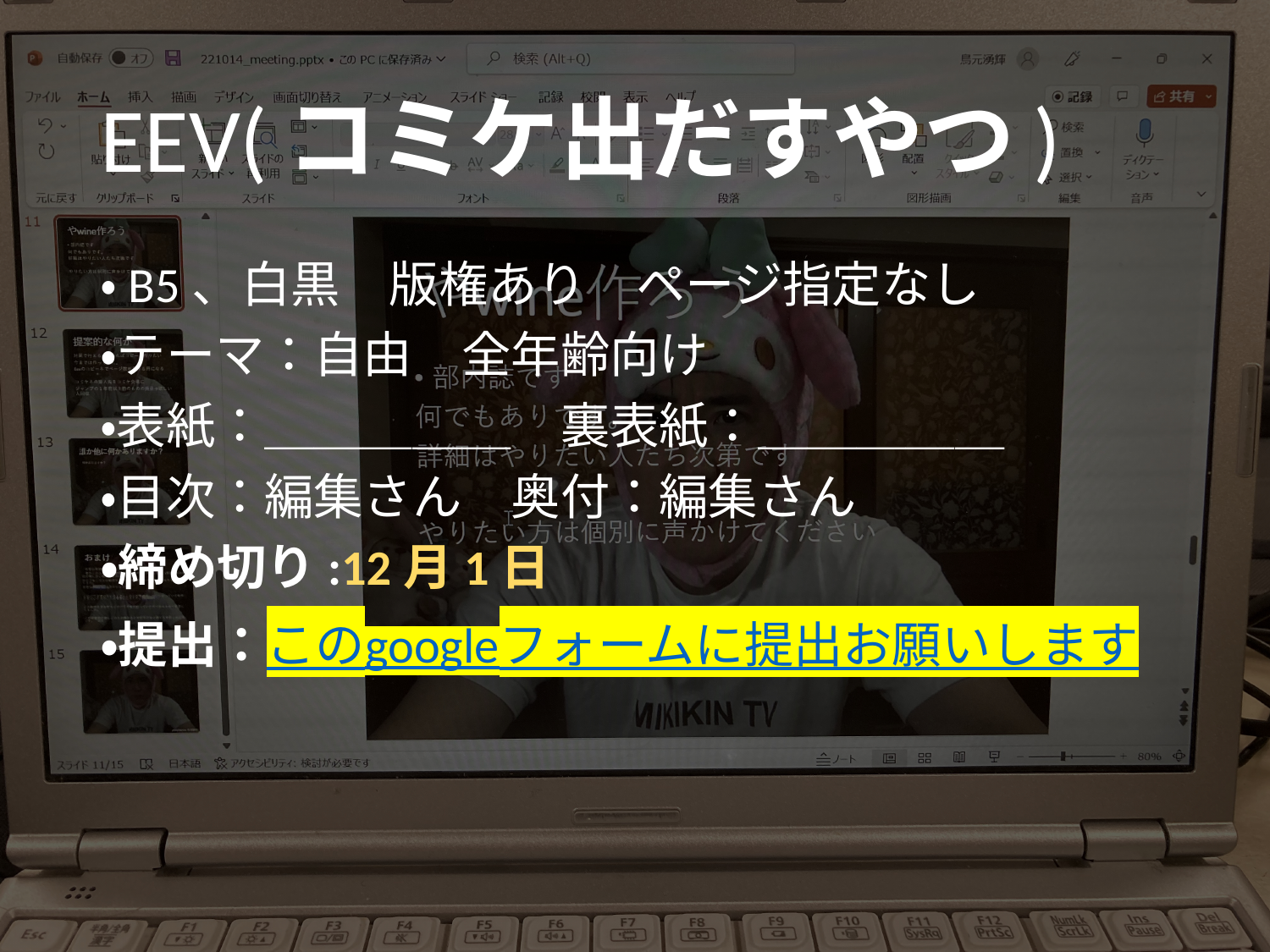

# EEV(コミケ出だすやつ)
・B5、白黒　版権あり　ページ指定なし
・テーマ：自由　全年齢向け
・表紙：＿＿＿＿＿　裏表紙：＿＿＿＿＿
・目次：編集さん　奥付：編集さん
・締め切り:12月1日
・提出：このgoogleフォームに提出お願いします